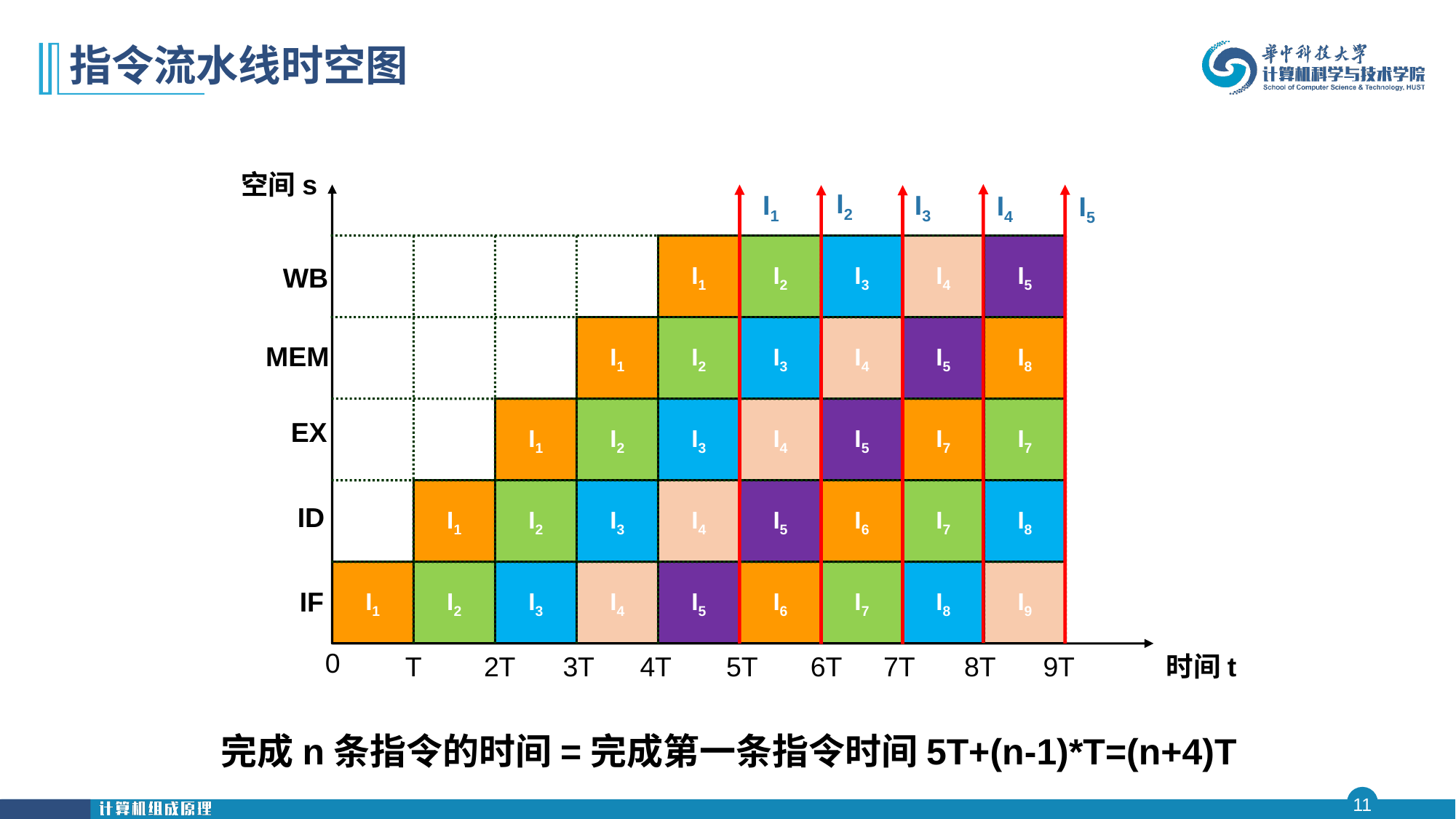

# 指令流水线时空图
空间s
I2

I1

I3

I4

I5

I1
I2
I3
I4
I5
WB

I1
I2
I3
I4
I5
I8
MEM

I1
I2
I3
I4
I5
I7
I7
EX

I1
I2
I3
I4
I5
I6
I7
I8
ID

I1
I2
I3
I4
I5
I6
I7
I8
I9
IF
0

T
2T
3T
4T
5T
6T
7T
8T
9T
时间t
完成n条指令的时间=完成第一条指令时间5T+(n-1)*T=(n+4)T